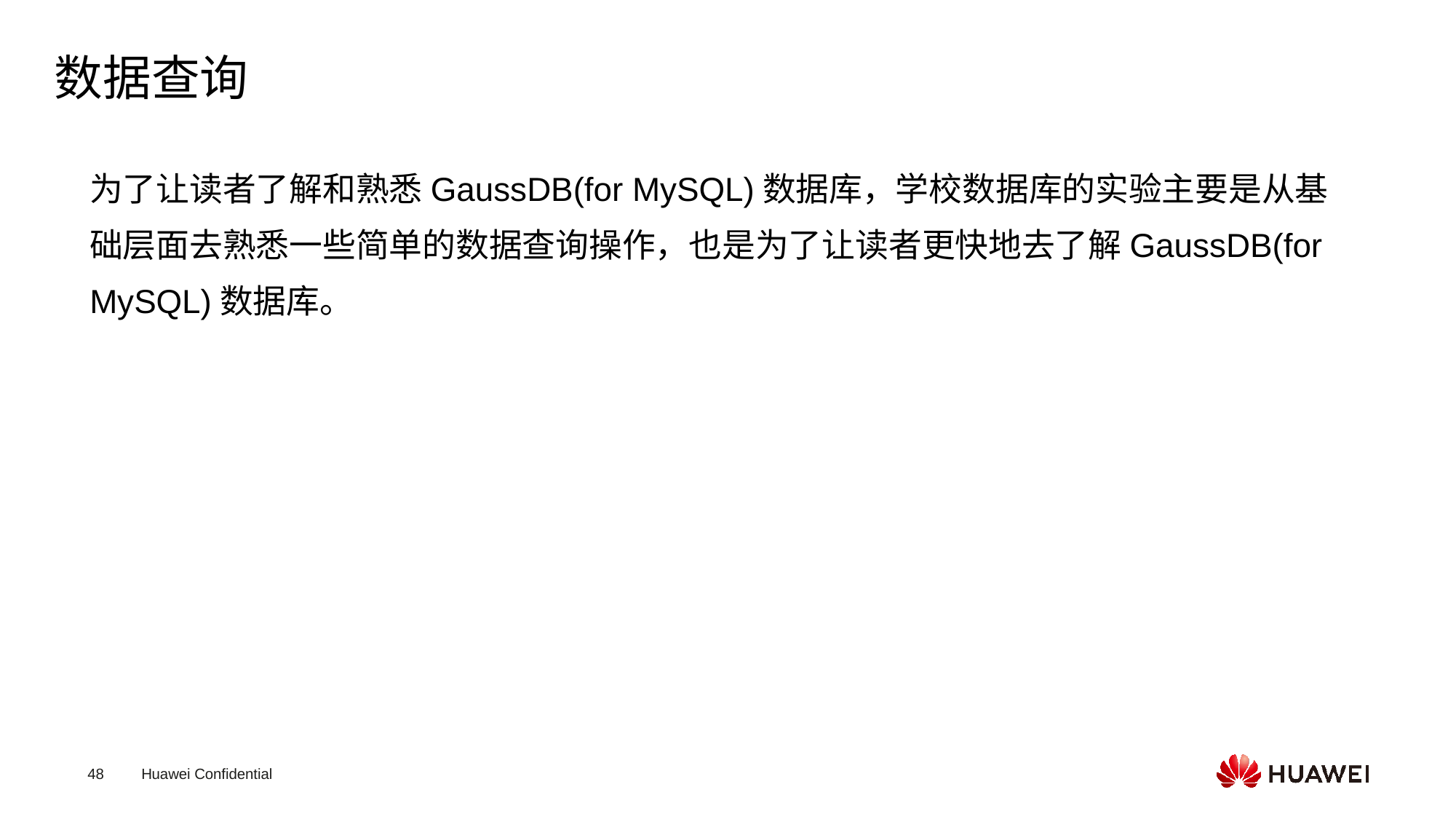

# 数据查询
为了让读者了解和熟悉GaussDB(for MySQL)数据库，学校数据库的实验主要是从基础层面去熟悉一些简单的数据查询操作，也是为了让读者更快地去了解GaussDB(for MySQL)数据库。
Text
Text
Text
Text
Text
Text
Text
Text
Text
Text
Text
Text
Text
Text
Text
Text
Text
Text
Text
Text
Text
Text
Text
Text
Text
Text
Text
Text
Text
Text
Text
Text
Text
Text
Text
Text
Text
Text
Text
Text
Text
Text
Text
Text
Text
Text